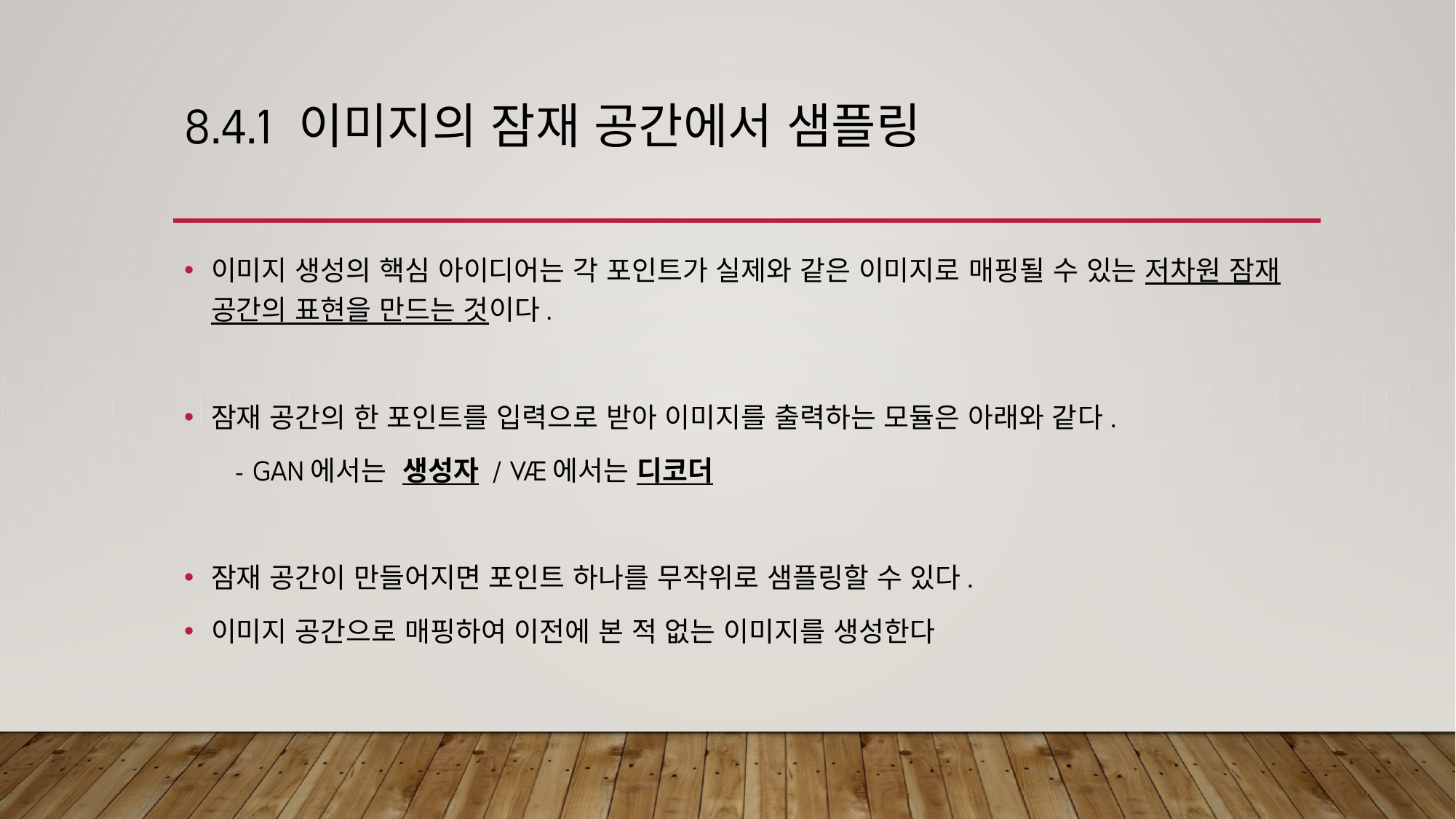

# 8.4.1 이미지의 잠재 공간에서 샘플링
이미지 생성의 핵심 아이디어는 각 포인트가 실제와 같은 이미지로 매핑될 수 있는 저차원 잠재 공간의 표현을 만드는 것이다.

잠재 공간의 한 포인트를 입력으로 받아 이미지를 출력하는 모듈은 아래와 같다.
      - GAN에서는  생성자 / VAE에서는 디코더

잠재 공간이 만들어지면 포인트 하나를 무작위로 샘플링할 수 있다.
이미지 공간으로 매핑하여 이전에 본 적 없는 이미지를 생성한다